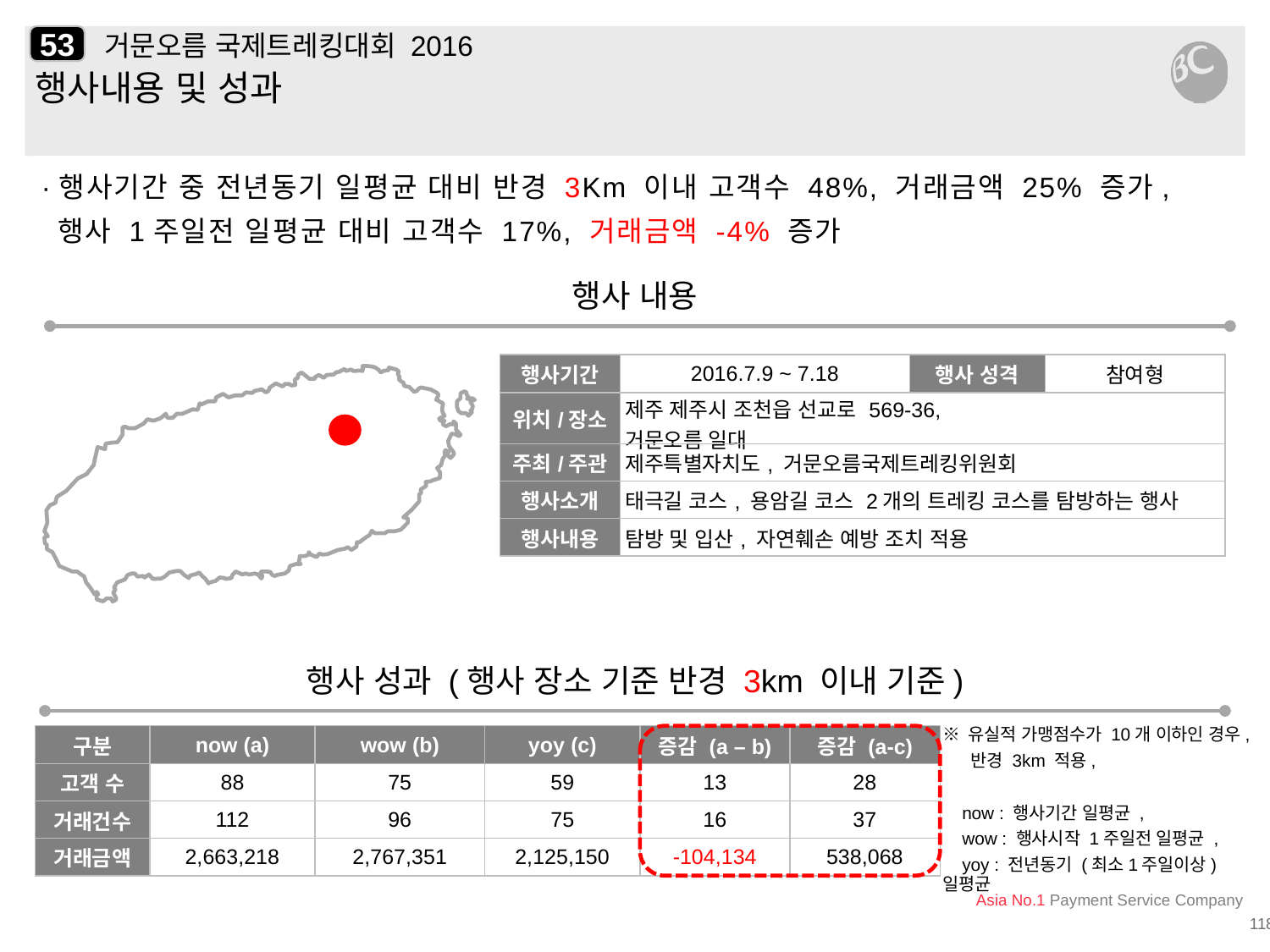

53
# 거문오름 국제트레킹대회 2016
행사내용 및 성과
·행사기간 중 전년동기 일평균 대비 반경 3Km 이내 고객수 48%, 거래금액 25% 증가,
 행사 1주일전 일평균 대비 고객수 17%, 거래금액 -4% 증가
행사 내용
| 행사기간 | 2016.7.9 ~ 7.18 | 행사 성격 | 참여형 |
| --- | --- | --- | --- |
| 위치/장소 | 제주 제주시 조천읍 선교로 569-36, 거문오름 일대 |  |  |
| 주최/주관 | 제주특별자치도, 거문오름국제트레킹위원회 |  |  |
| 행사소개 | 태극길 코스, 용암길 코스 2개의 트레킹 코스를 탐방하는 행사 |  |  |
| 행사내용 | 탐방 및 입산, 자연훼손 예방 조치 적용 |  |  |

행사 성과 (행사 장소 기준 반경 3km 이내 기준)
| 구분 | now (a) | wow (b) | yoy (c) | 증감 (a – b) | 증감 (a-c) |
| --- | --- | --- | --- | --- | --- |
| 고객 수 | 88 | 75 | 59 | 13 | 28 |
| 거래건수 | 112 | 96 | 75 | 16 | 37 |
| 거래금액 | 2,663,218 | 2,767,351 | 2,125,150 | -104,134 | 538,068 |

※ 유실적 가맹점수가 10개 이하인 경우,
     반경 3km 적용,

    now : 행사기간 일평균 ,
    wow : 행사시작 1주일전 일평균 ,
    yoy : 전년동기 (최소1주일이상) 일평균